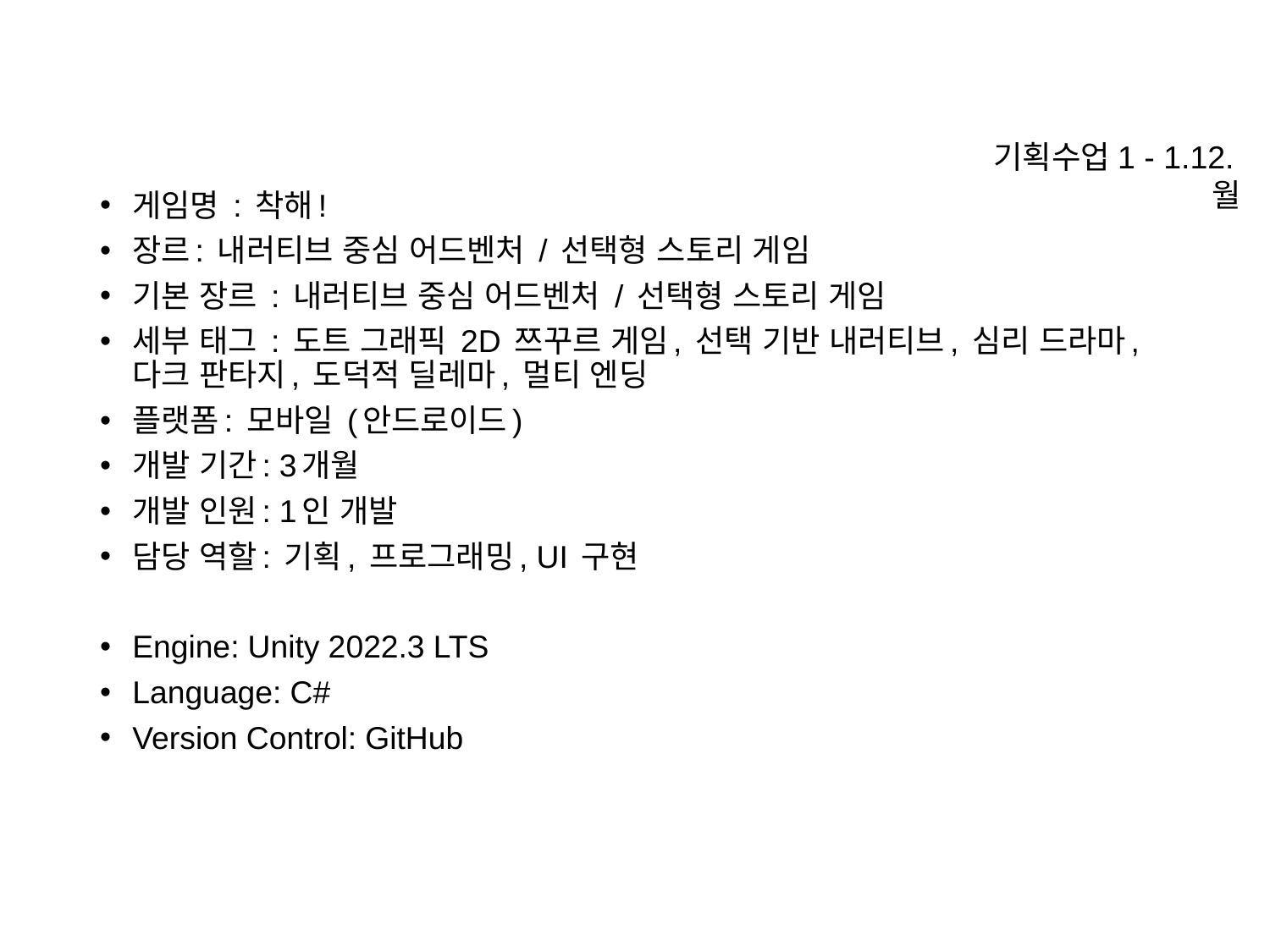

기획수업1 - 1.12.월
게임명 : 착해!
장르: 내러티브 중심 어드벤처 / 선택형 스토리 게임
기본 장르 : 내러티브 중심 어드벤처 / 선택형 스토리 게임
세부 태그 : 도트 그래픽 2D 쯔꾸르 게임, 선택 기반 내러티브, 심리 드라마, 다크 판타지, 도덕적 딜레마, 멀티 엔딩
플랫폼: 모바일 (안드로이드)
개발 기간: 3개월
개발 인원: 1인 개발
담당 역할: 기획, 프로그래밍, UI 구현

Engine: Unity 2022.3 LTS
Language: C#
Version Control: GitHub